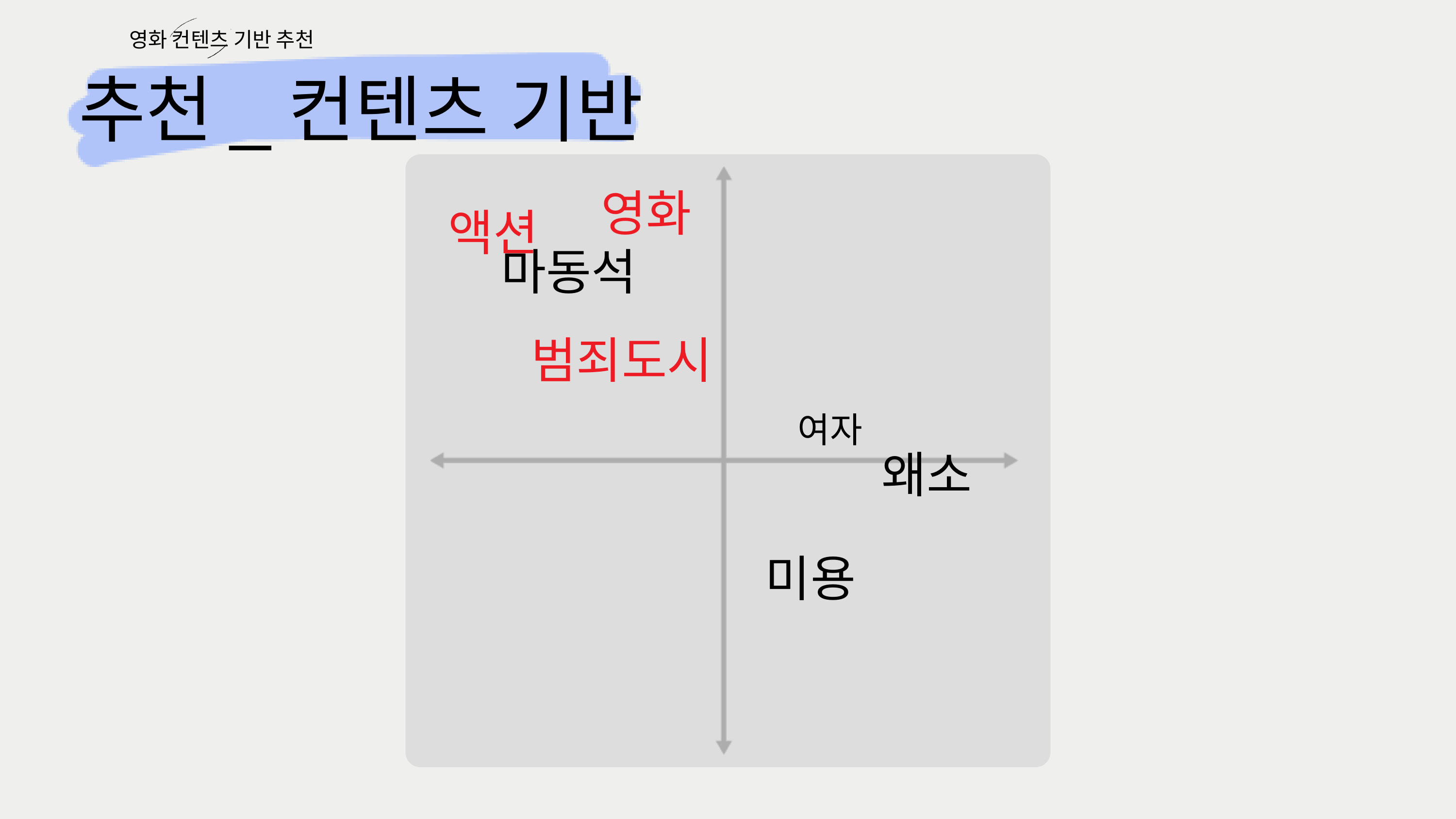

영화 컨텐츠 기반 추천

추천_컨텐츠 기반

영화
액션
 마동석
범죄도시
여자
왜소
미용